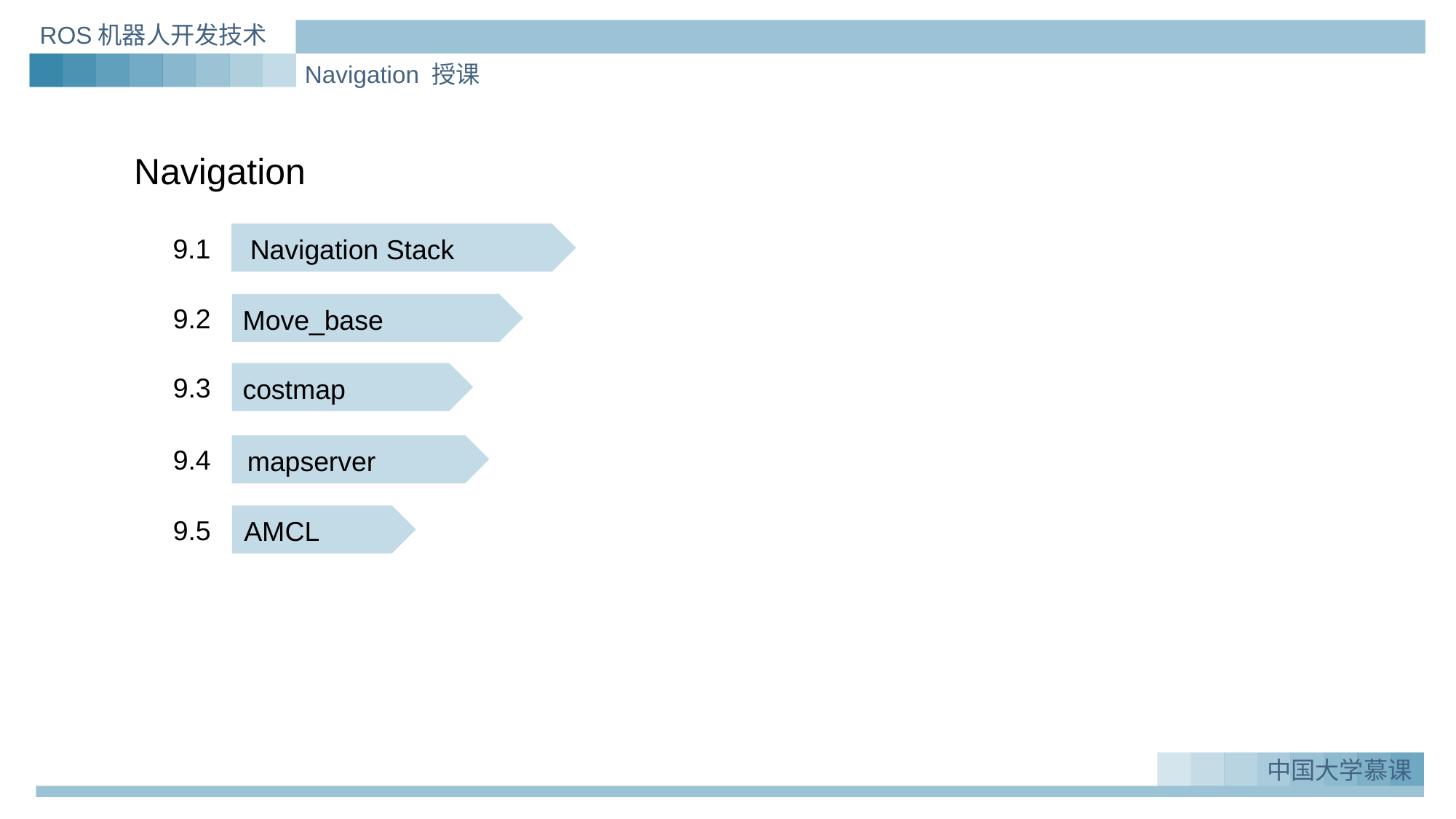

ROS机器人开发技术
Navigation 授课
Navigation

9.1
Navigation Stack

9.2
Move_base

9.3
costmap

9.4
mapserver

9.5
AMCL
中国大学慕课